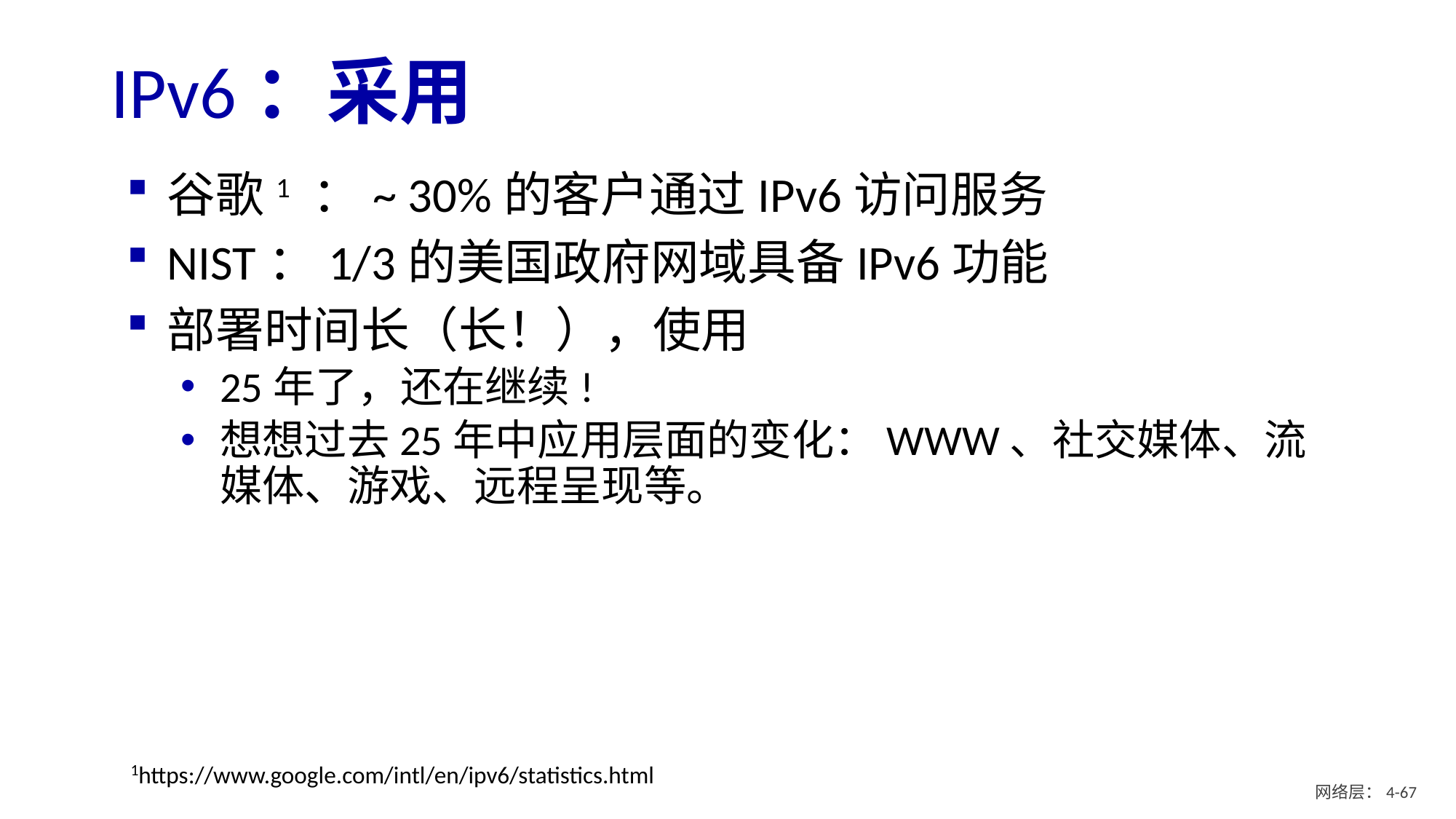

# IPv6：采用
谷歌1 ：~ 30%的客户通过IPv6访问服务
NIST：1/3的美国政府网域具备IPv6功能
部署时间长（长！），使用
25年了，还在继续!
想想过去25年中应用层面的变化：WWW、社交媒体、流媒体、游戏、远程呈现等。

1https://www.google.com/intl/en/ipv6/statistics.html
网络层：4-67